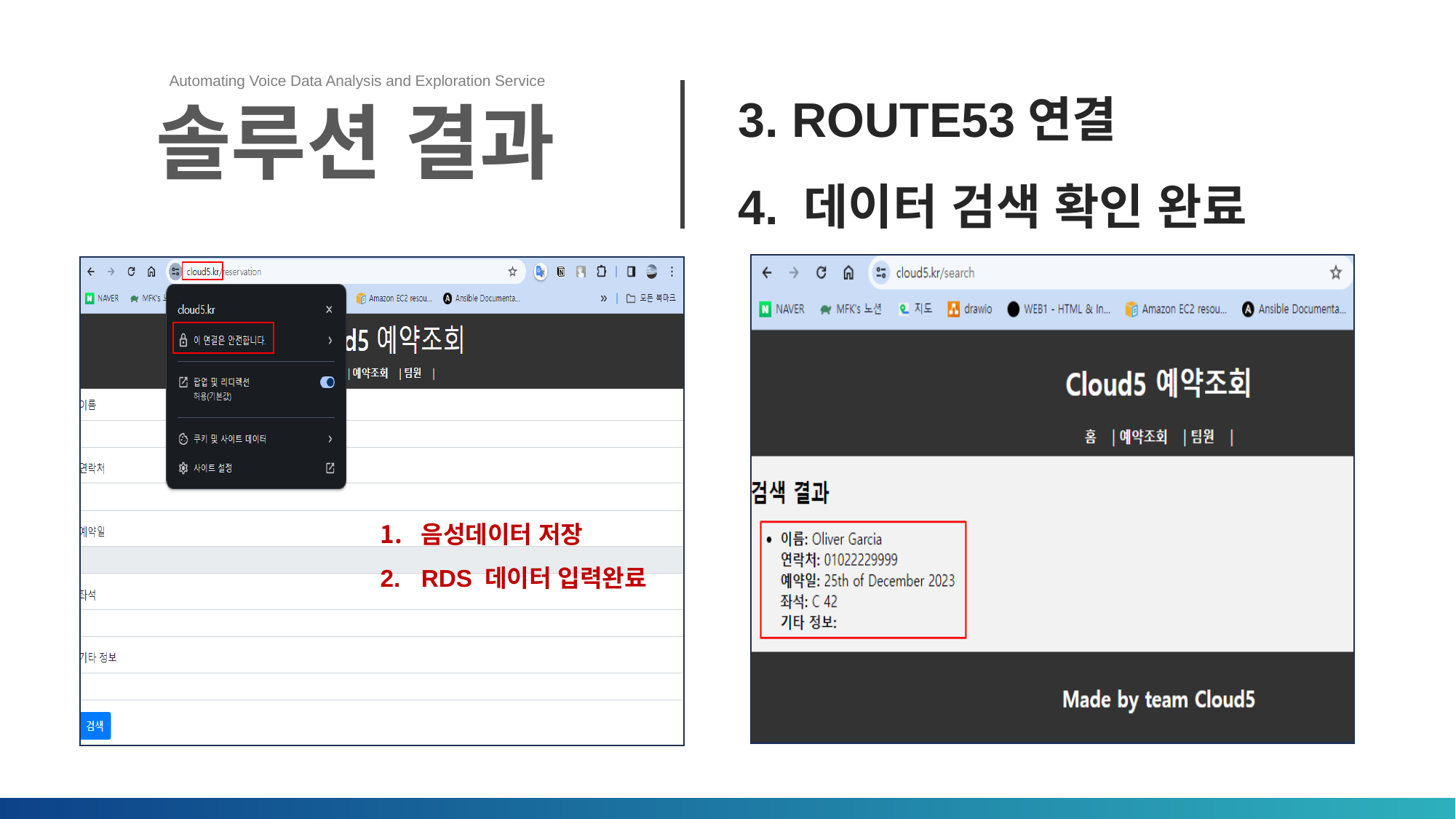

3. ROUTE53연결
4. 데이터 검색 확인 완료
Automating Voice Data Analysis and Exploration Service
솔루션 결과

음성데이터 저장
RDS 데이터 입력완료